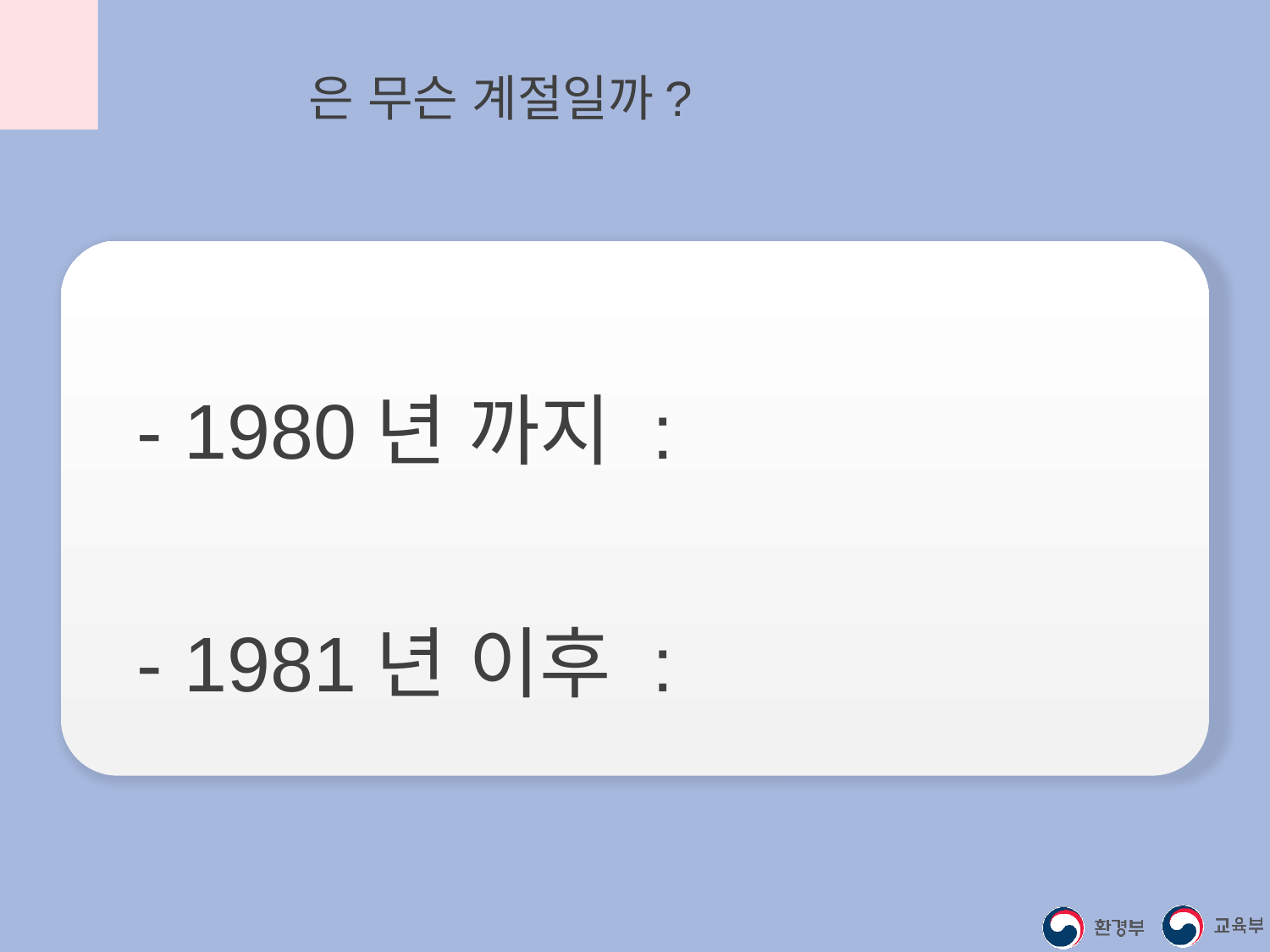

6월 1일은 무슨 계절일까?
- 1980년 까지 :
- 1981년 이후 :